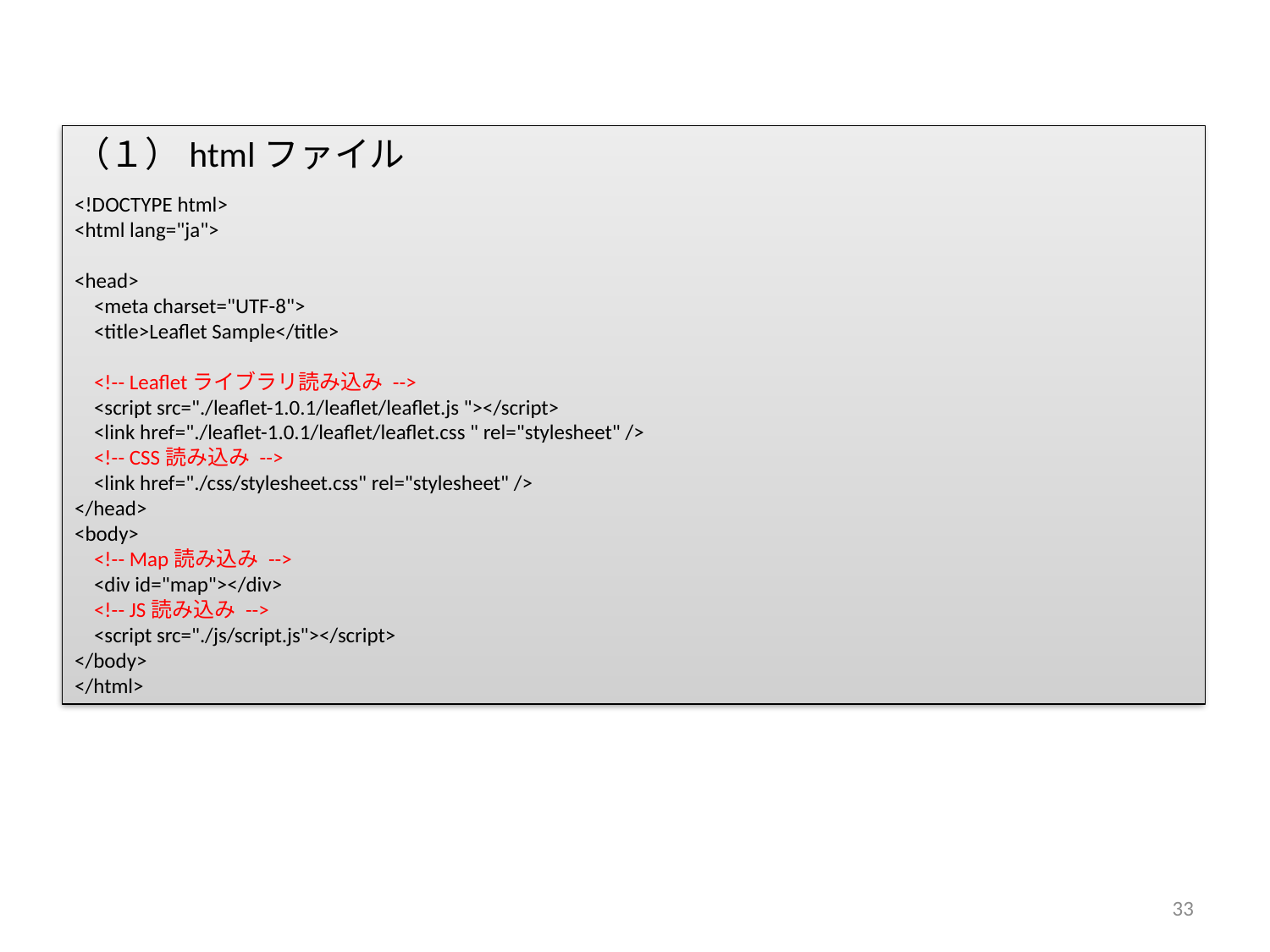

（１）htmlファイル

<!DOCTYPE html>
<html lang="ja">

<head>
    <meta charset="UTF-8">
    <title>Leaflet Sample</title>

    <!-- Leafletライブラリ読み込み -->
    <script src="./leaflet-1.0.1/leaflet/leaflet.js "></script>
    <link href="./leaflet-1.0.1/leaflet/leaflet.css " rel="stylesheet" />
    <!-- CSS読み込み -->
    <link href="./css/stylesheet.css" rel="stylesheet" />
</head>
<body>
    <!-- Map読み込み -->
    <div id="map"></div>
    <!-- JS読み込み -->
    <script src="./js/script.js"></script>
</body>
</html>
33